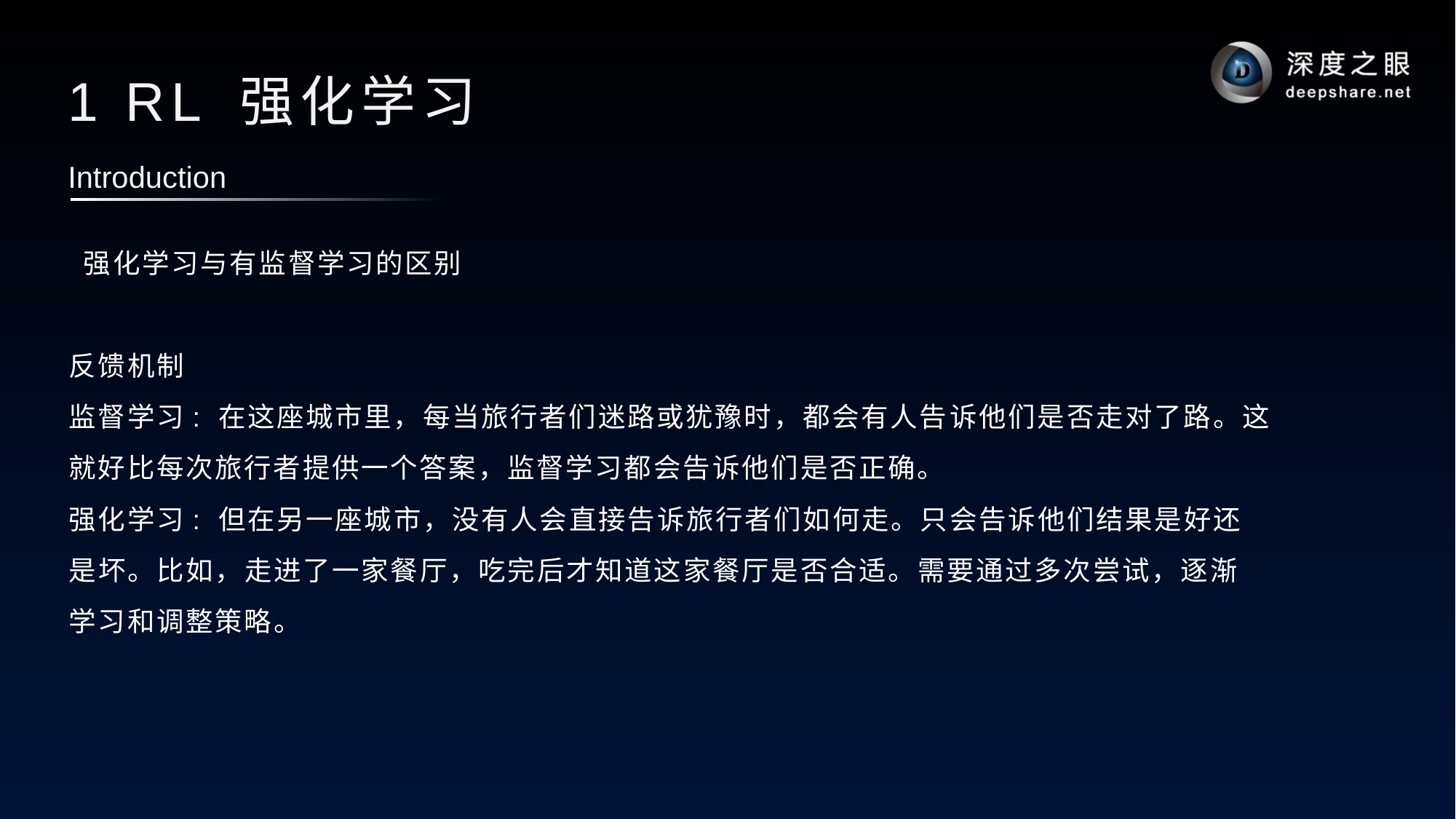

# 1 RL 强化学习
Introduction
 强化学习与有监督学习的区别

反馈机制
监督学习: 在这座城市里，每当旅行者们迷路或犹豫时，都会有人告诉他们是否走对了路。这
就好比每次旅行者提供一个答案，监督学习都会告诉他们是否正确。
强化学习: 但在另一座城市，没有人会直接告诉旅行者们如何走。只会告诉他们结果是好还
是坏。比如，走进了一家餐厅，吃完后才知道这家餐厅是否合适。需要通过多次尝试，逐渐
学习和调整策略。